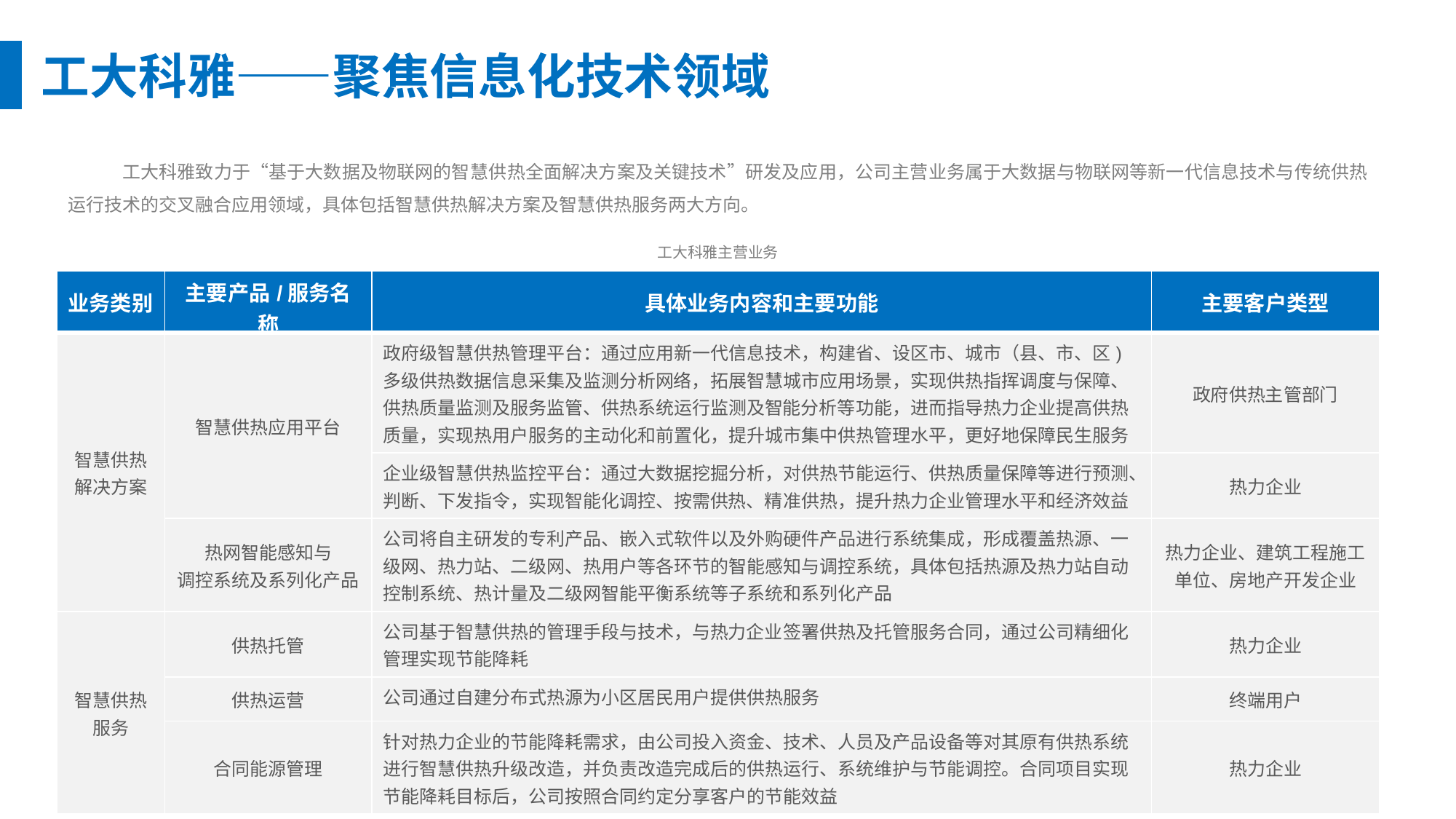

工大科雅——聚焦信息化技术领域

工大科雅致力于“基于大数据及物联网的智慧供热全面解决方案及关键技术”研发及应用，公司主营业务属于大数据与物联网等新一代信息技术与传统供热运行技术的交叉融合应用领域，具体包括智慧供热解决方案及智慧供热服务两大方向。
工大科雅主营业务
| 业务类别 | 主要产品/服务名称 | 具体业务内容和主要功能 | 主要客户类型 |
| --- | --- | --- | --- |
| 智慧供热 解决方案 | 智慧供热应用平台 | 政府级智慧供热管理平台：通过应用新一代信息技术，构建省、设区市、城市（县、市、区) 多级供热数据信息采集及监测分析网络，拓展智慧城市应用场景，实现供热指挥调度与保障、供热质量监测及服务监管、供热系统运行监测及智能分析等功能，进而指导热力企业提高供热质量，实现热用户服务的主动化和前置化，提升城市集中供热管理水平，更好地保障民生服务 | 政府供热主管部门 |
|  |  | 企业级智慧供热监控平台：通过大数据挖掘分析，对供热节能运行、供热质量保障等进行预测、判断、下发指令，实现智能化调控、按需供热、精准供热，提升热力企业管理水平和经济效益 | 热力企业 |
|  | 热网智能感知与 调控系统及系列化产品 | 公司将自主研发的专利产品、嵌入式软件以及外购硬件产品进行系统集成，形成覆盖热源、一级网、热力站、二级网、热用户等各环节的智能感知与调控系统，具体包括热源及热力站自动控制系统、热计量及二级网智能平衡系统等子系统和系列化产品 | 热力企业、建筑工程施工单位、房地产开发企业 |
| 智慧供热 服务 | 供热托管 | 公司基于智慧供热的管理手段与技术，与热力企业签署供热及托管服务合同，通过公司精细化管理实现节能降耗 | 热力企业 |
|  | 供热运营 | 公司通过自建分布式热源为小区居民用户提供供热服务 | 终端用户 |
|  | 合同能源管理 | 针对热力企业的节能降耗需求，由公司投入资金、技术、人员及产品设备等对其原有供热系统进行智慧供热升级改造，并负责改造完成后的供热运行、系统维护与节能调控。合同项目实现节能降耗目标后，公司按照合同约定分享客户的节能效益 | 热力企业 |